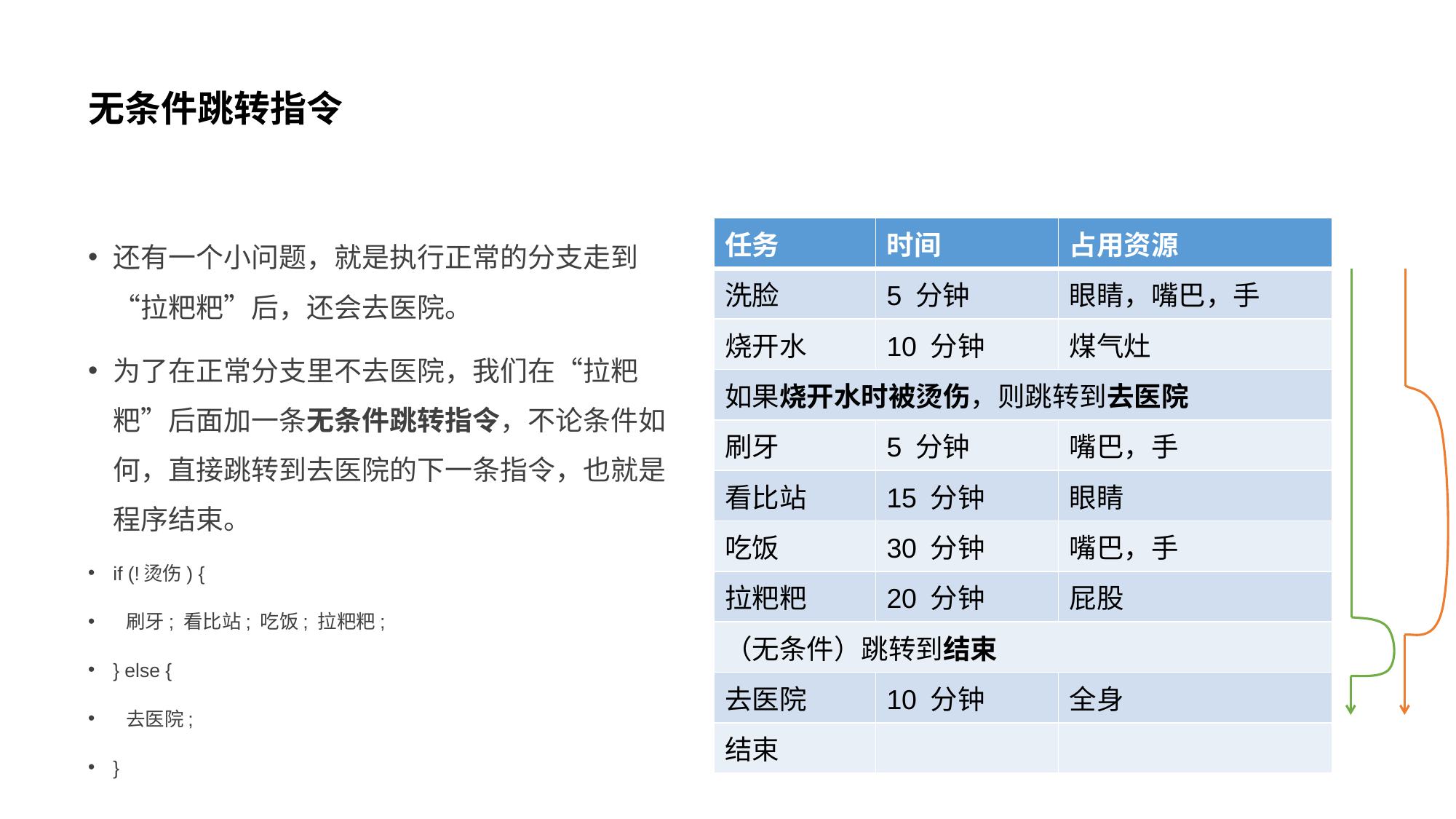

# 无条件跳转指令
还有一个小问题，就是执行正常的分支走到“拉粑粑”后，还会去医院。
为了在正常分支里不去医院，我们在“拉粑粑”后面加一条无条件跳转指令，不论条件如何，直接跳转到去医院的下一条指令，也就是程序结束。
if (!烫伤) {
  刷牙; 看比站; 吃饭; 拉粑粑;
} else {
  去医院;
}
| 任务 | 时间 | 占用资源 |
| --- | --- | --- |
| 洗脸 | 5 分钟 | 眼睛，嘴巴，手 |
| 烧开水 | 10 分钟 | 煤气灶 |
| 如果烧开水时被烫伤，则跳转到去医院 |  |  |
| 刷牙 | 5 分钟 | 嘴巴，手 |
| 看比站 | 15 分钟 | 眼睛 |
| 吃饭 | 30 分钟 | 嘴巴，手 |
| 拉粑粑 | 20 分钟 | 屁股 |
| （无条件）跳转到结束 |  |  |
| 去医院 | 10 分钟 | 全身 |
| 结束 |  |  |